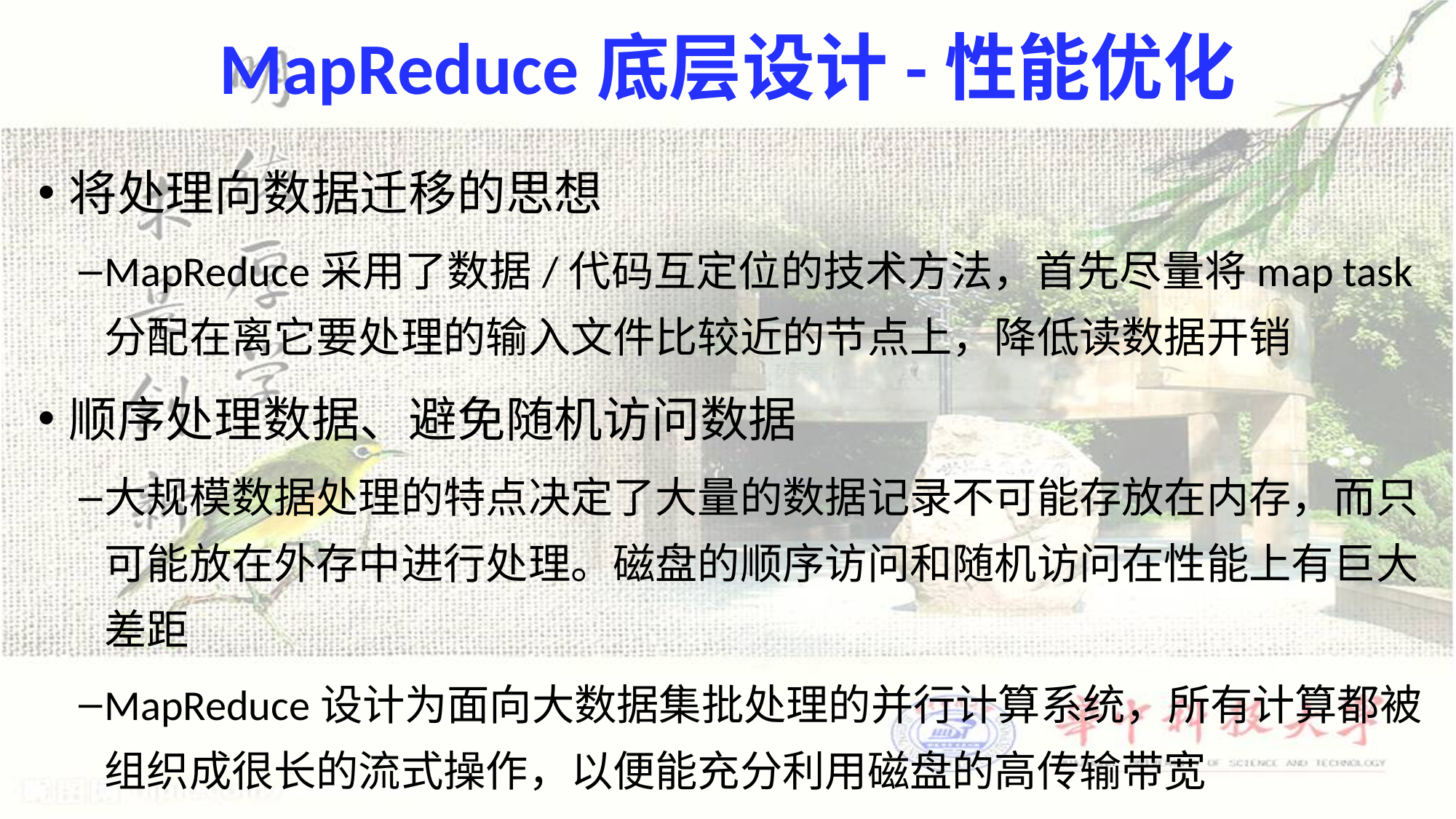

# MapReduce底层设计-性能优化
将处理向数据迁移的思想
MapReduce采用了数据/代码互定位的技术方法，首先尽量将map task分配在离它要处理的输入文件比较近的节点上，降低读数据开销
顺序处理数据、避免随机访问数据
大规模数据处理的特点决定了大量的数据记录不可能存放在内存，而只可能放在外存中进行处理。磁盘的顺序访问和随机访问在性能上有巨大差距
MapReduce设计为面向大数据集批处理的并行计算系统，所有计算都被组织成很长的流式操作，以便能充分利用磁盘的高传输带宽